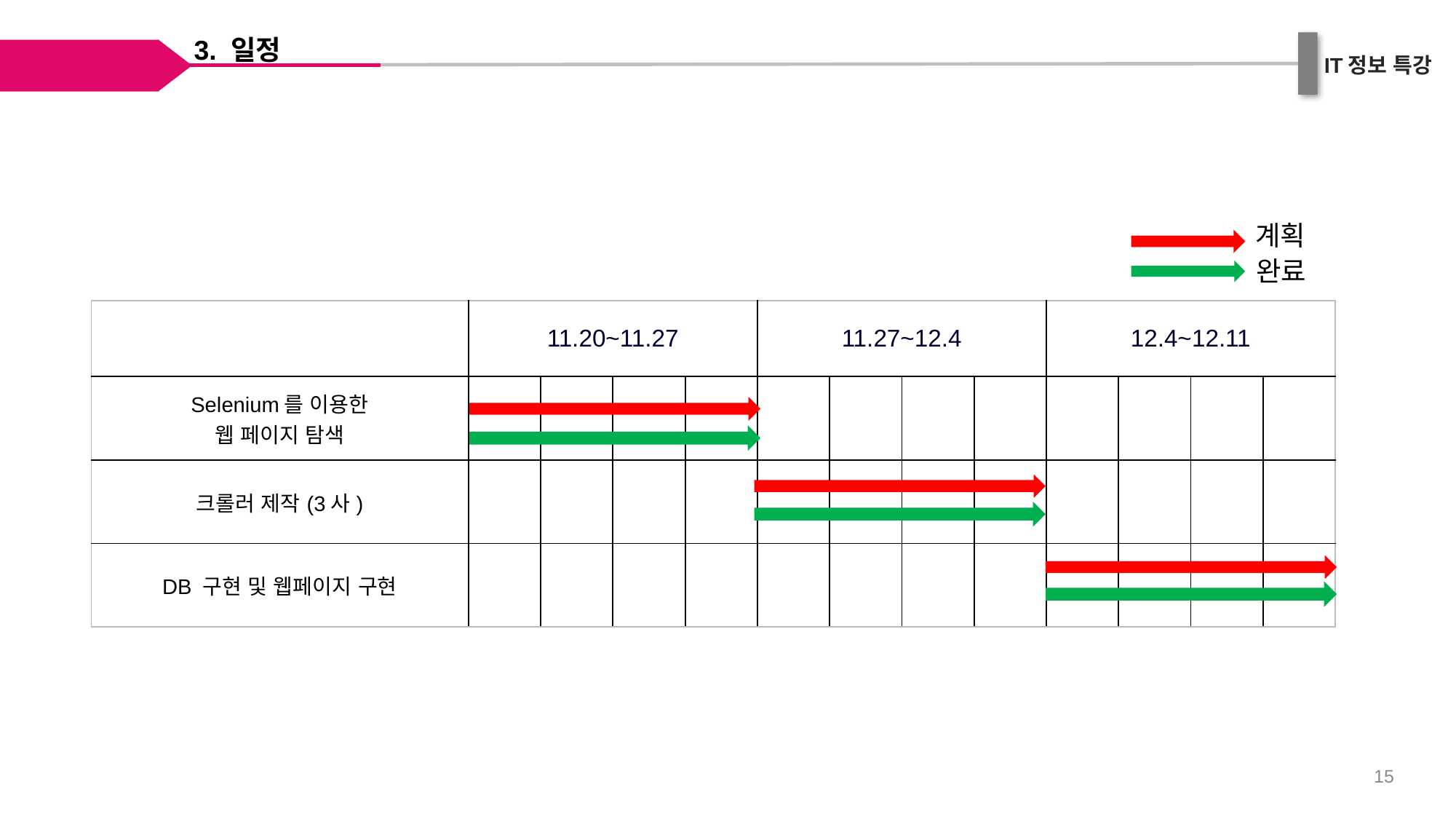

3. 일정
계획

완료

|  | 11.20~11.27 |  |  |  | 11.27~12.4 |  |  |  | 12.4~12.11 |  |  |  |
| --- | --- | --- | --- | --- | --- | --- | --- | --- | --- | --- | --- | --- |
| Selenium를 이용한 웹 페이지 탐색 |  |  |  |  |  |  |  |  |  |  |  |  |
| 크롤러 제작(3사) |  |  |  |  |  |  |  |  |  |  |  |  |
| DB 구현 및 웹페이지 구현 |  |  |  |  |  |  |  |  |  |  |  |  |

15